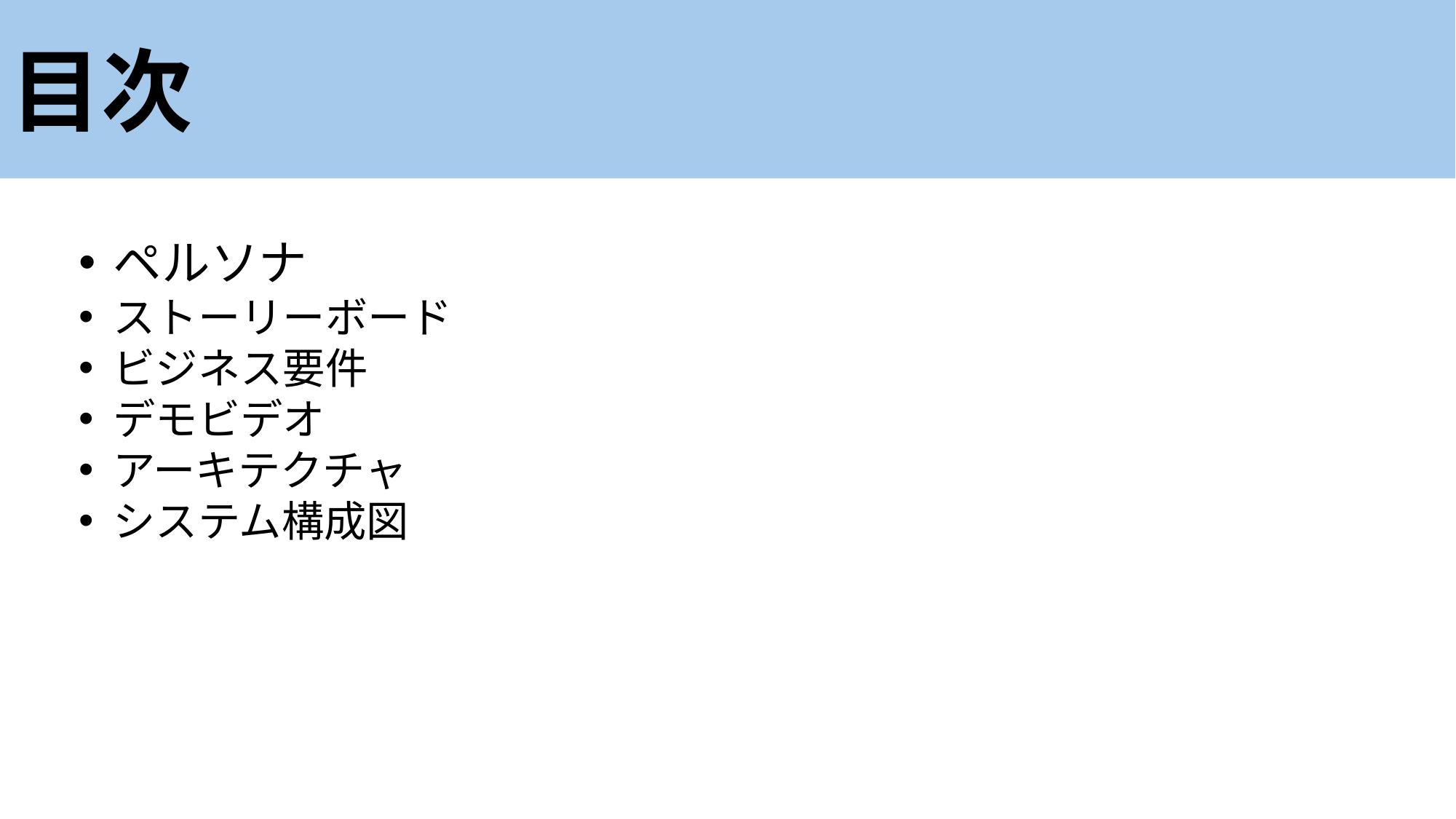

目次
ペルソナ
ストーリーボード
ビジネス要件
デモビデオ
アーキテクチャ
システム構成図